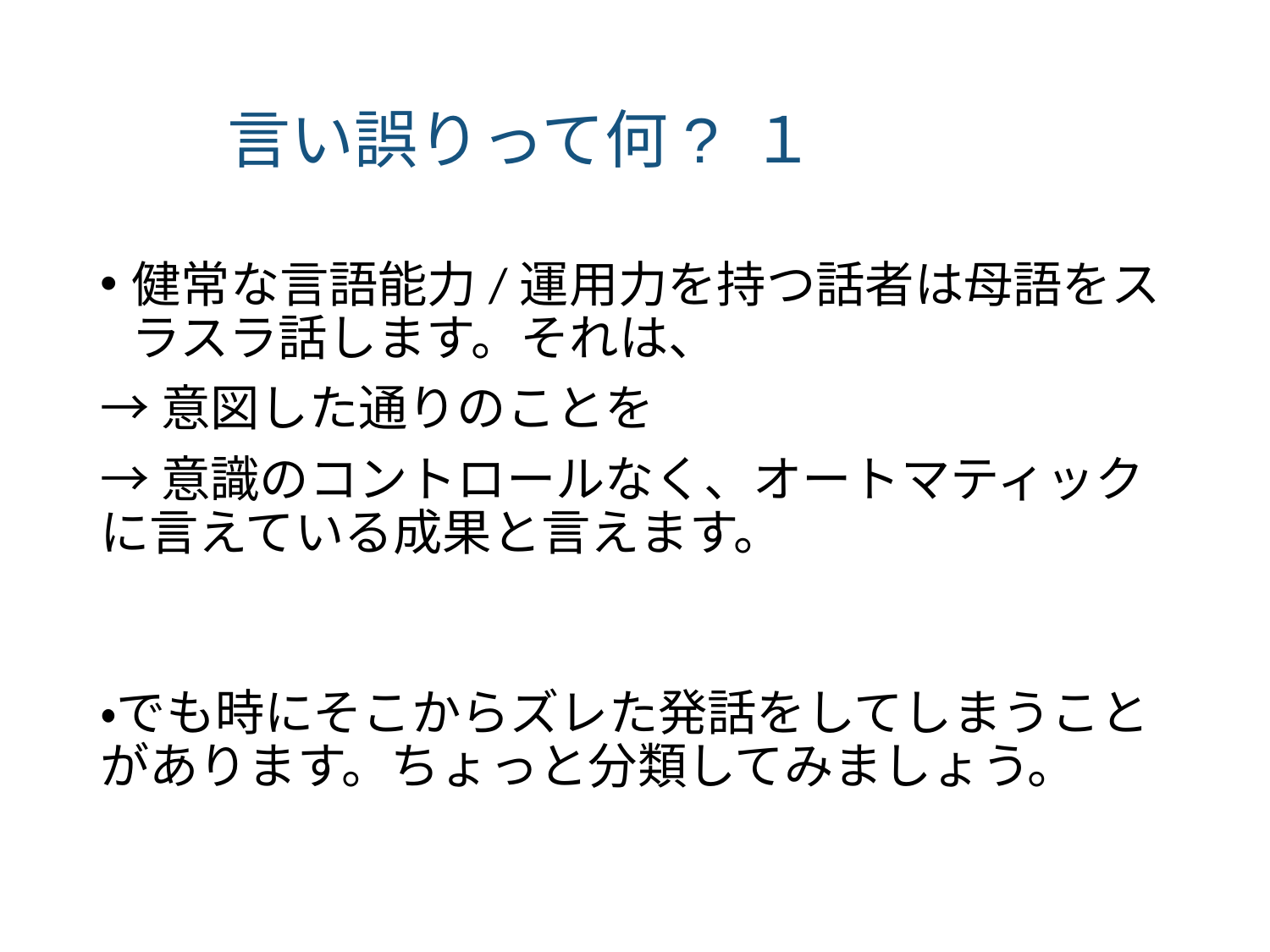

# 言い誤りって何? １
健常な言語能力/運用力を持つ話者は母語をスラスラ話します。それは、
→意図した通りのことを
→意識のコントロールなく、オートマティックに言えている成果と言えます。

・でも時にそこからズレた発話をしてしまうことがあります。ちょっと分類してみましょう。